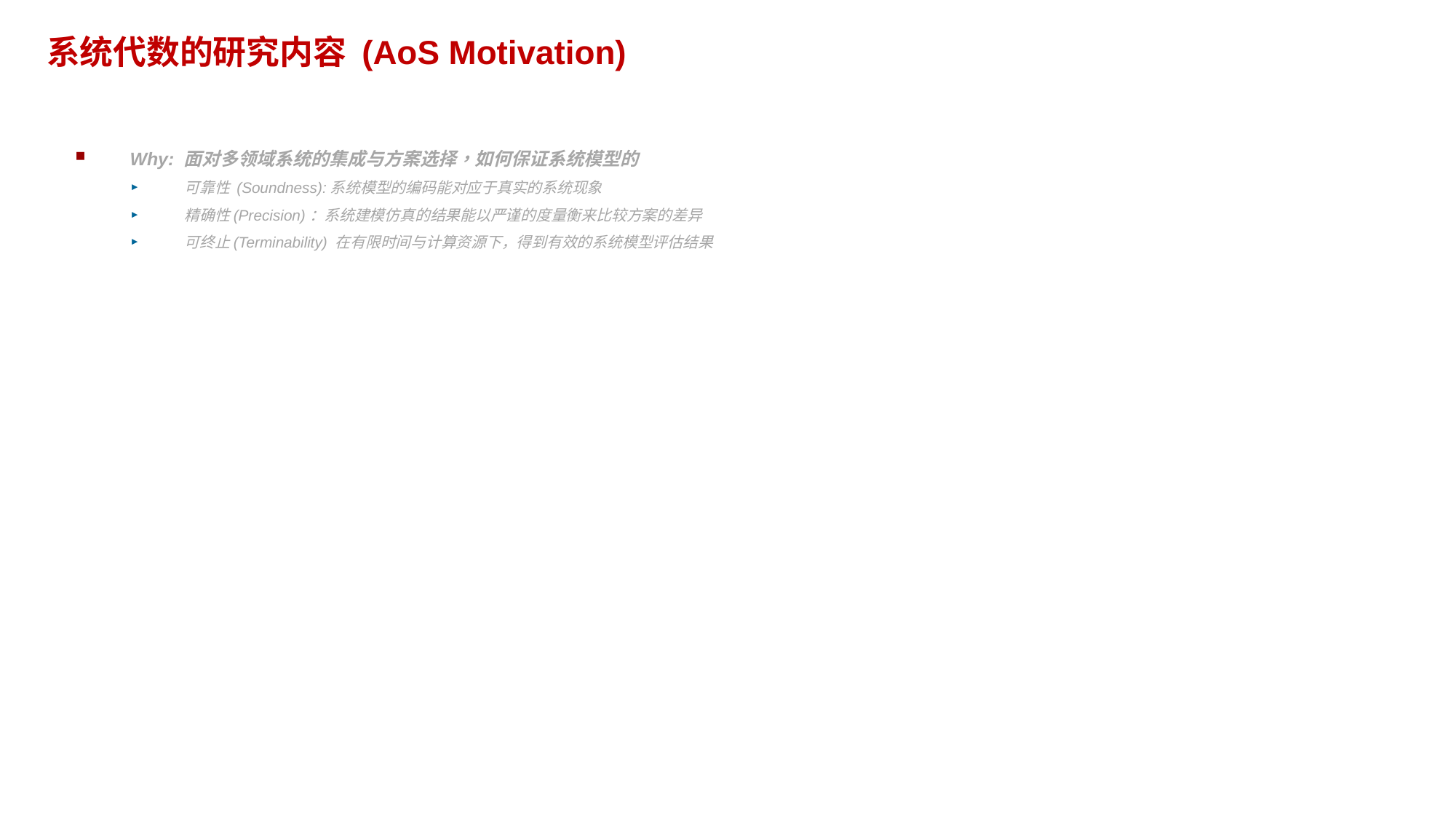

# 系统代数的研究内容 (AoS Motivation)
Why: 面对多领域系统的集成与方案选择，如何保证系统模型的
可靠性 (Soundness):系统模型的编码能对应于真实的系统现象
精确性(Precision)：系统建模仿真的结果能以严谨的度量衡来比较方案的差异
可终止(Terminability) 在有限时间与计算资源下，得到有效的系统模型评估结果